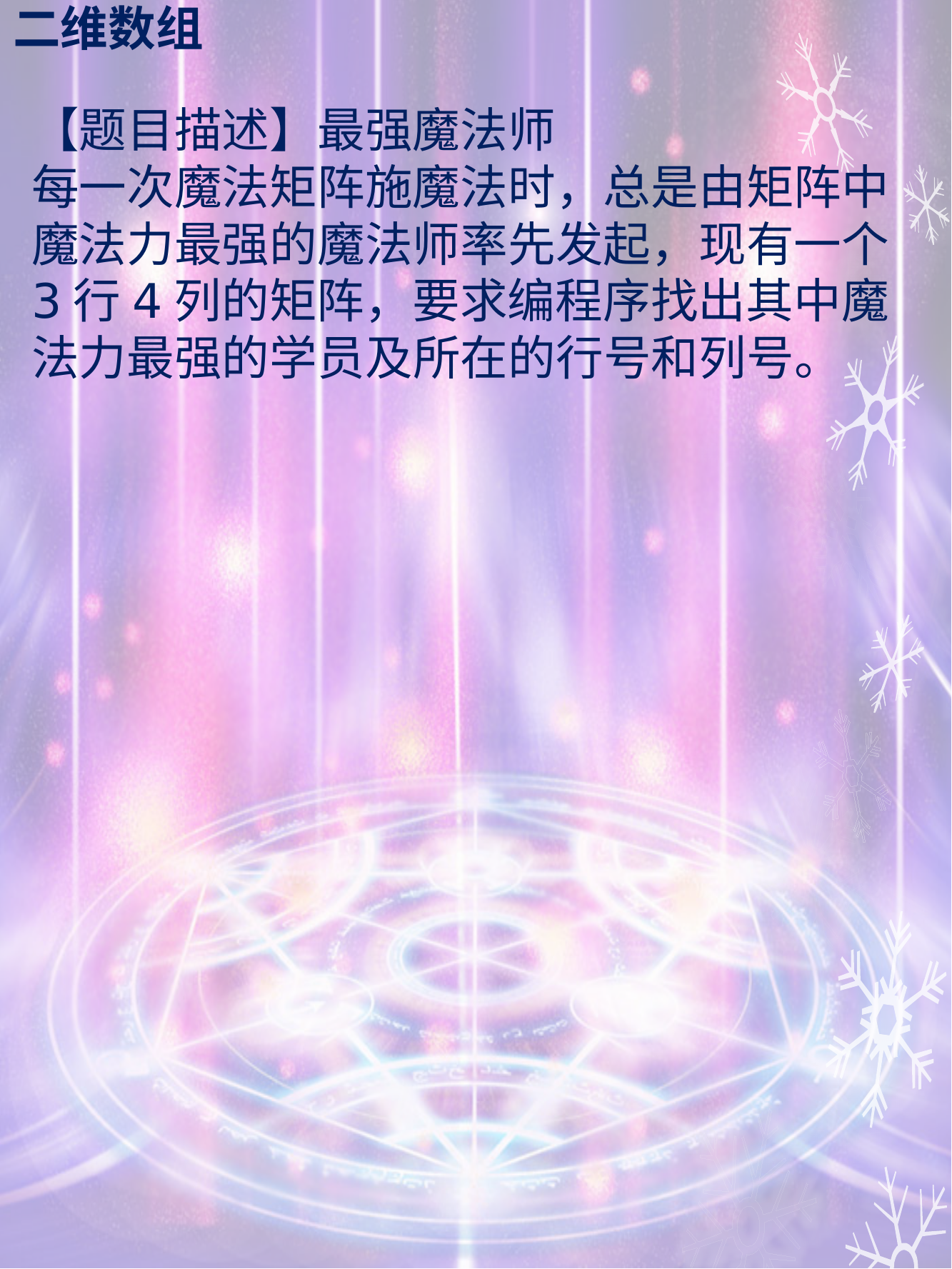

# 二维数组
【题目描述】最强魔法师
每一次魔法矩阵施魔法时，总是由矩阵中魔法力最强的魔法师率先发起，现有一个3行4列的矩阵，要求编程序找出其中魔法力最强的学员及所在的行号和列号。